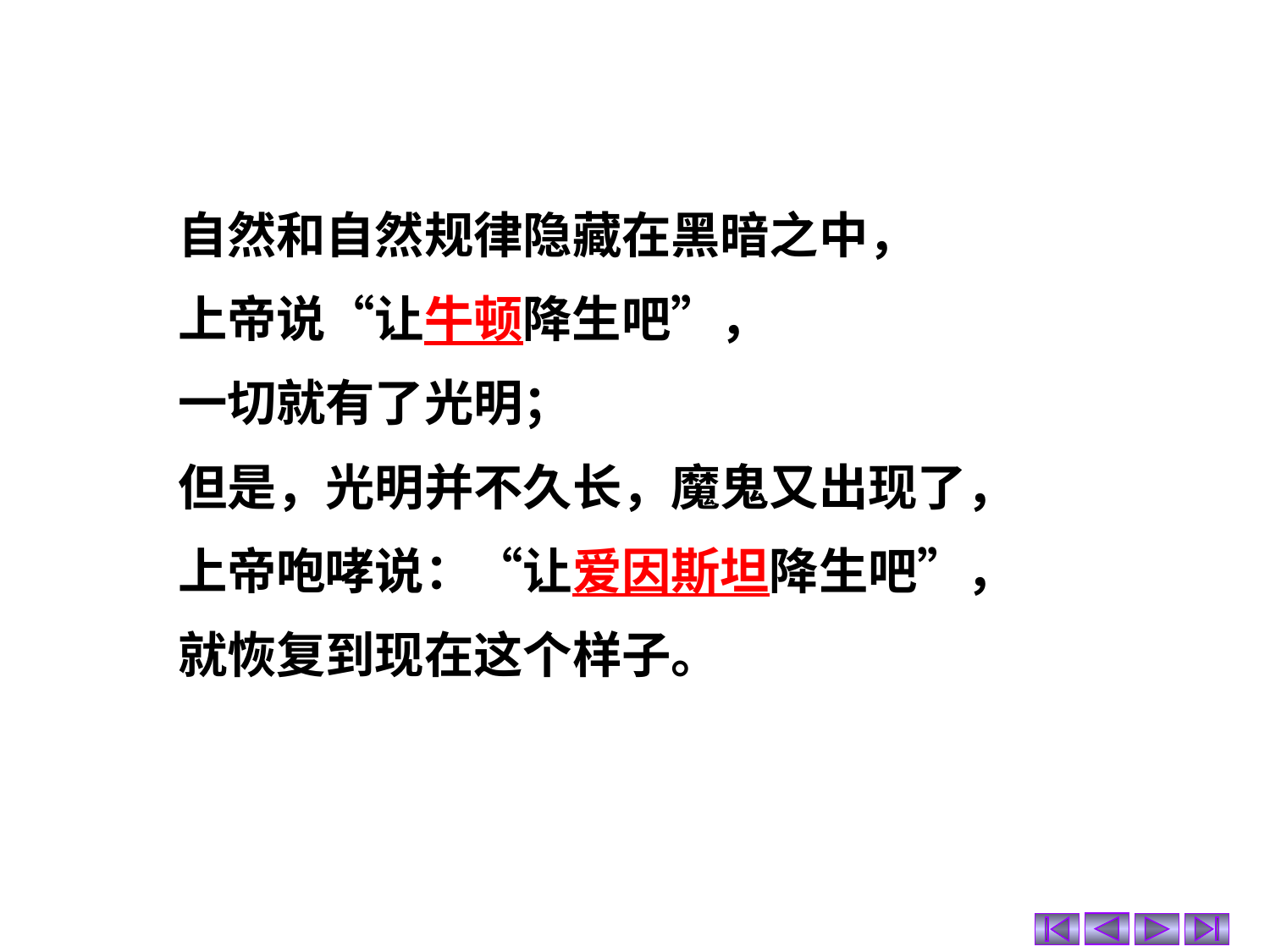

自然和自然规律隐藏在黑暗之中，
上帝说“让牛顿降生吧”，
一切就有了光明；
但是，光明并不久长，魔鬼又出现了，
上帝咆哮说：“让爱因斯坦降生吧”，
就恢复到现在这个样子。